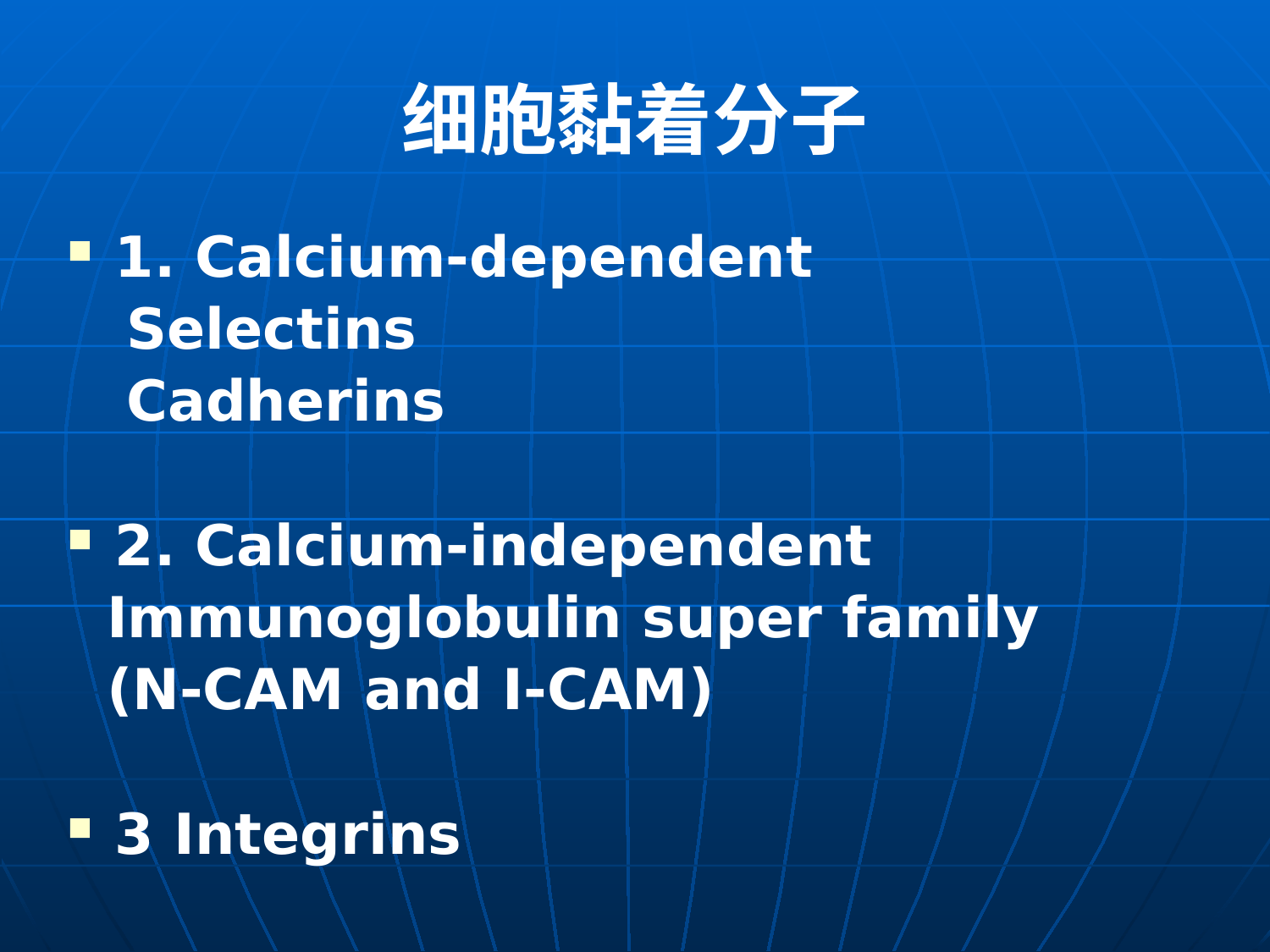

# 细胞黏着分子
1. Calcium-dependent
   Selectins
   Cadherins

2. Calcium-independent
  Immunoglobulin super family
  (N-CAM and I-CAM)

3 Integrins

彝躲该摔旅微乒率锅蚁菲蝶昏赛痊捂来试胆鳃赣颇本纶赃洒蒲雇匠浪武懒细胞的社会联系课件细胞的社会联系课件